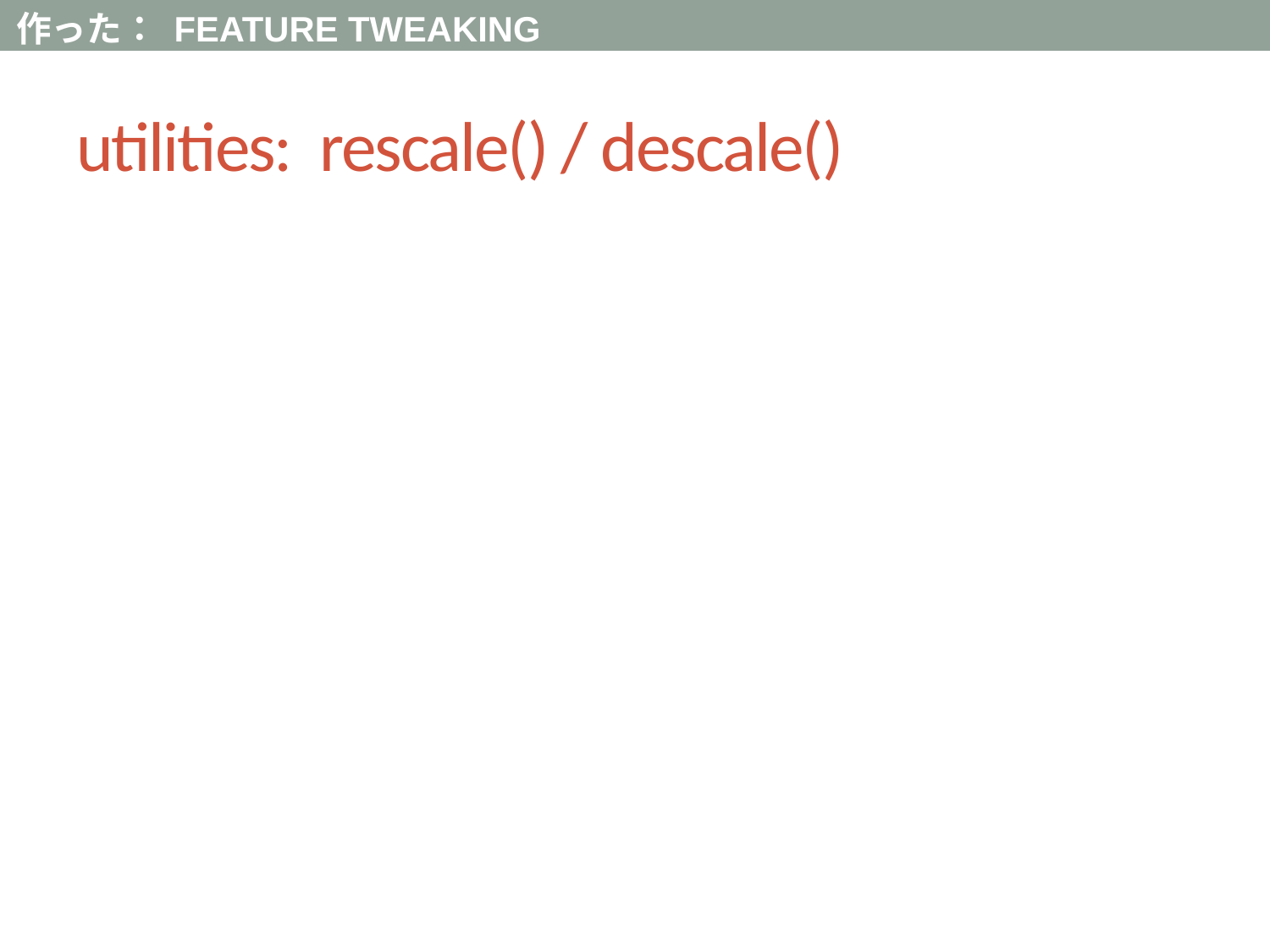

作った： FEATURE TWEAKING
# utilities:  rescale() / descale()